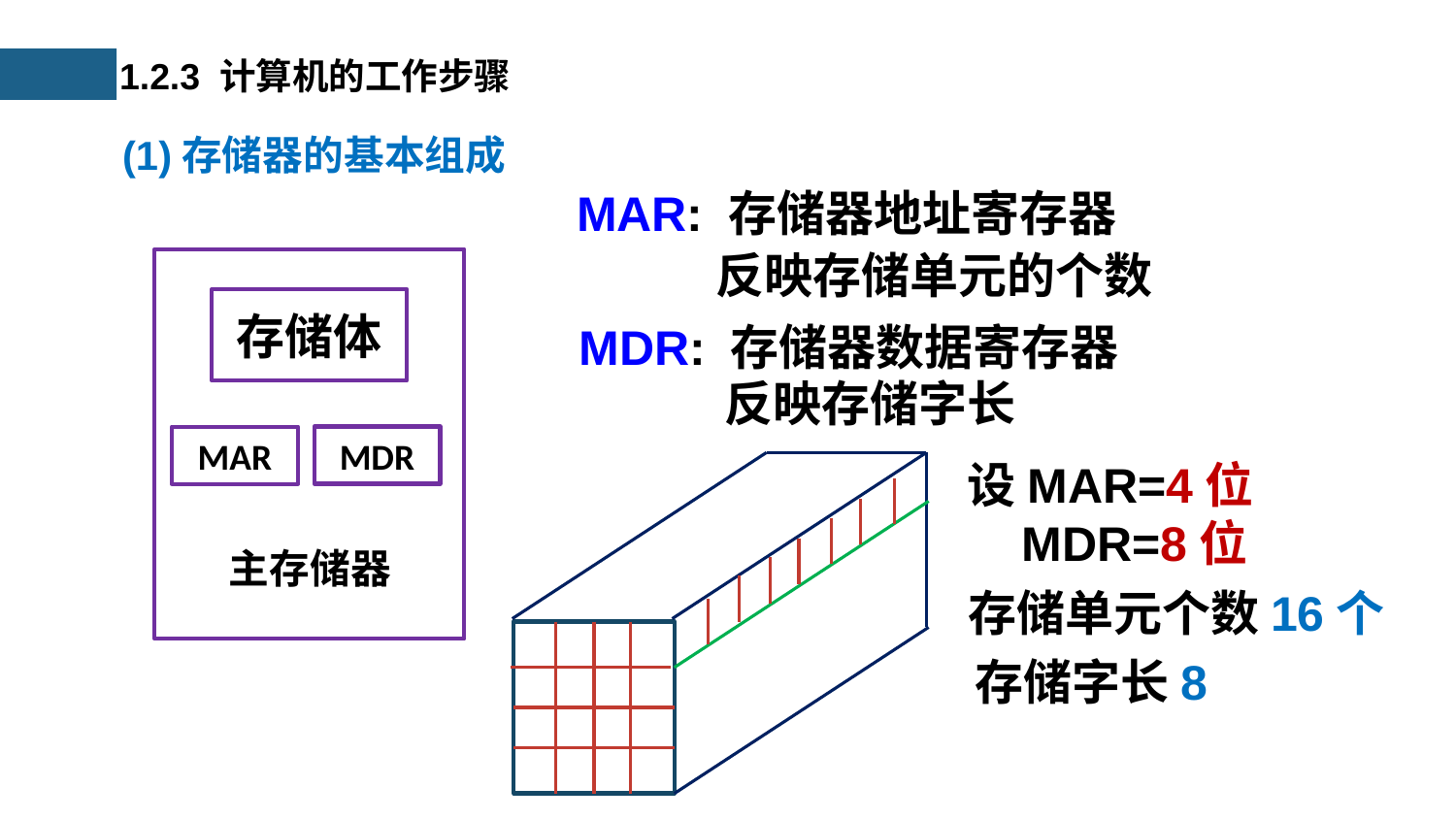

1.2.3 计算机的工作步骤
(1)存储器的基本组成
MAR: 存储器地址寄存器
反映存储单元的个数

存储体
MDR
MAR
主存储器
MDR: 存储器数据寄存器
反映存储字长
设MAR=4位
    MDR=8位

存储单元个数16个
存储字长8